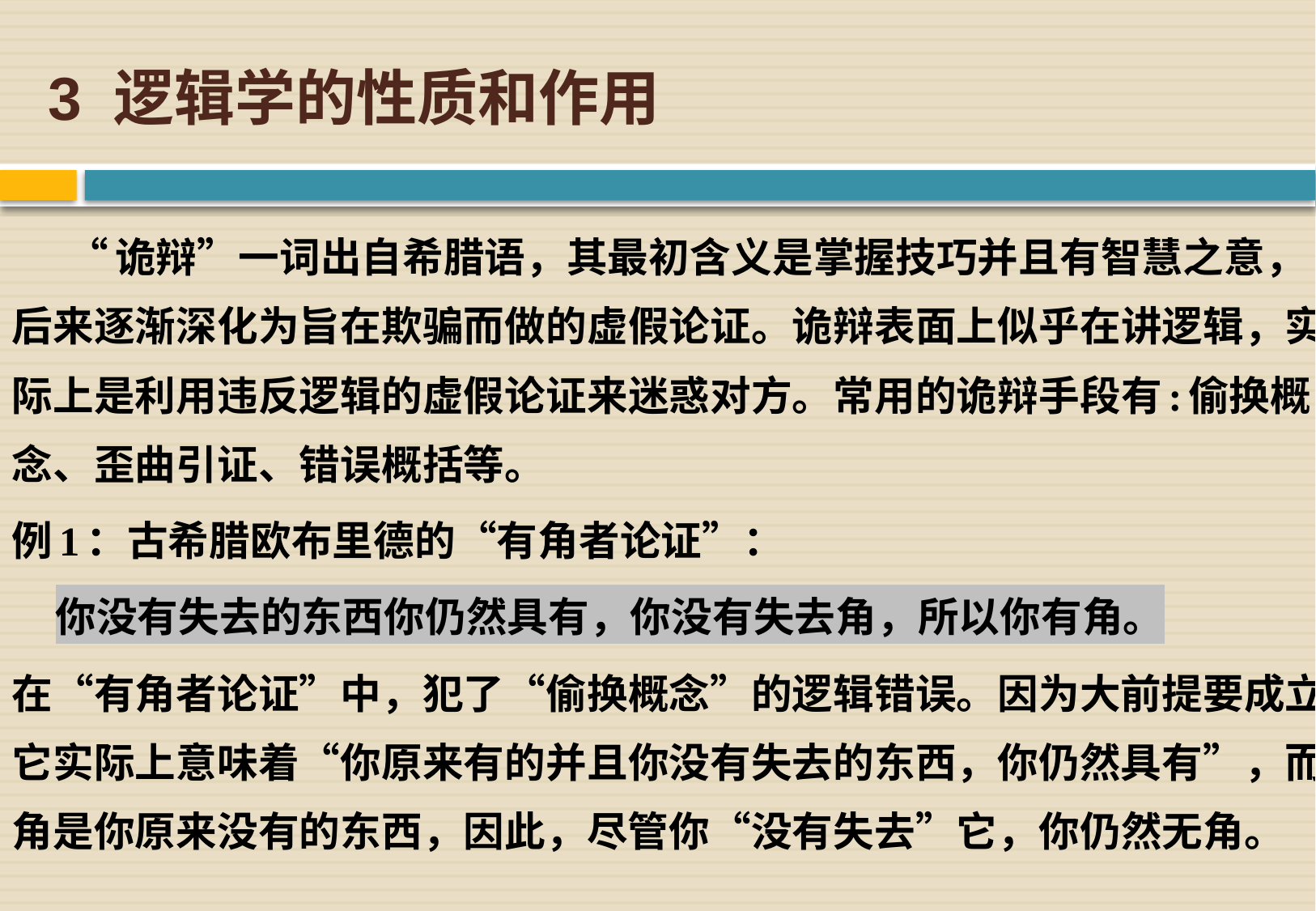

# 3 逻辑学的性质和作用

      “诡辩”一词出自希腊语，其最初含义是掌握技巧并且有智慧之意，后来逐渐深化为旨在欺骗而做的虚假论证。诡辩表面上似乎在讲逻辑，实际上是利用违反逻辑的虚假论证来迷惑对方。常用的诡辩手段有:偷换概念、歪曲引证、错误概括等。
例1：古希腊欧布里德的“有角者论证”：
    你没有失去的东西你仍然具有，你没有失去角，所以你有角。
在“有角者论证”中，犯了“偷换概念”的逻辑错误。因为大前提要成立，它实际上意味着“你原来有的并且你没有失去的东西，你仍然具有”，而角是你原来没有的东西，因此，尽管你“没有失去”它，你仍然无角。